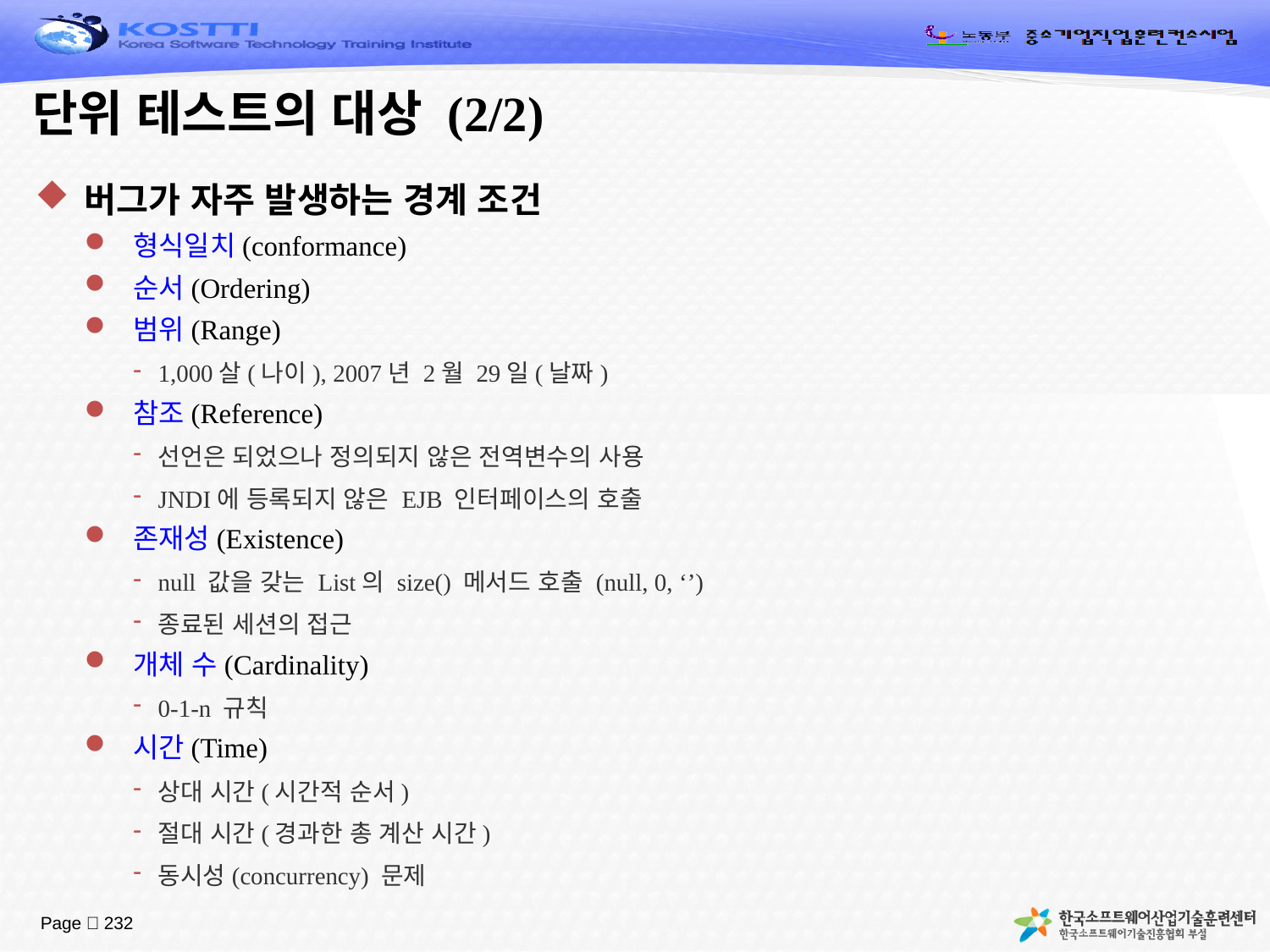

# 단위 테스트의 대상 (2/2)
버그가 자주 발생하는 경계 조건
형식일치(conformance)
순서(Ordering)
범위(Range)
1,000살(나이), 2007년 2월 29일(날짜)
참조(Reference)
선언은 되었으나 정의되지 않은 전역변수의 사용
JNDI에 등록되지 않은 EJB 인터페이스의 호출
존재성(Existence)
null 값을 갖는 List의 size() 메서드 호출 (null, 0, ‘’)
종료된 세션의 접근
개체 수(Cardinality)
0-1-n 규칙
시간(Time)
상대 시간(시간적 순서)
절대 시간(경과한 총 계산 시간)
동시성(concurrency) 문제